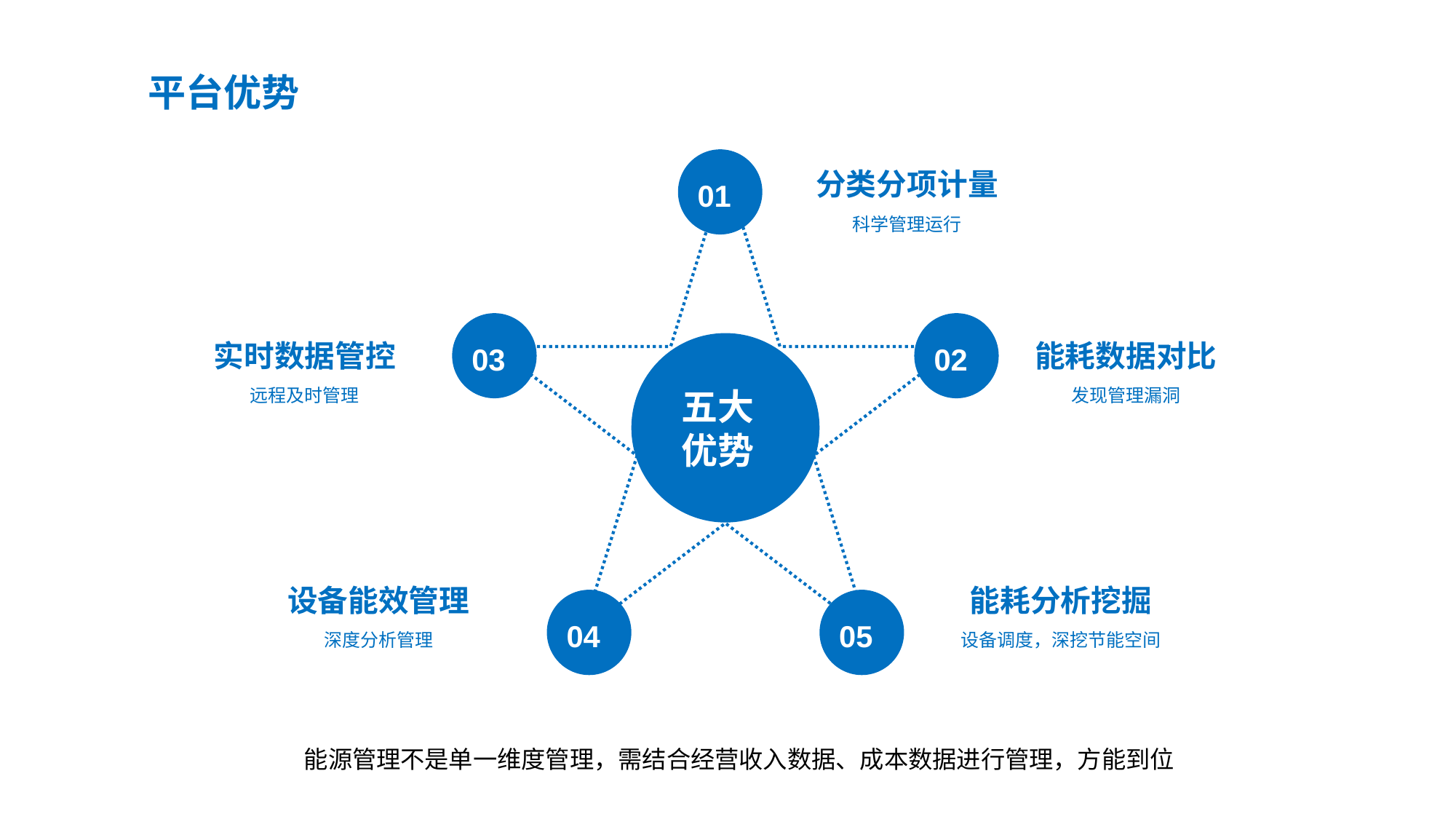

平台优势
分类分项计量
科学管理运行

01

实时数据管控
远程及时管理

03

02
能耗数据对比
发现管理漏洞

五大
优势
设备能效管理
深度分析管理
能耗分析挖掘
设备调度，深挖节能空间

04

05
能源管理不是单一维度管理，需结合经营收入数据、成本数据进行管理，方能到位